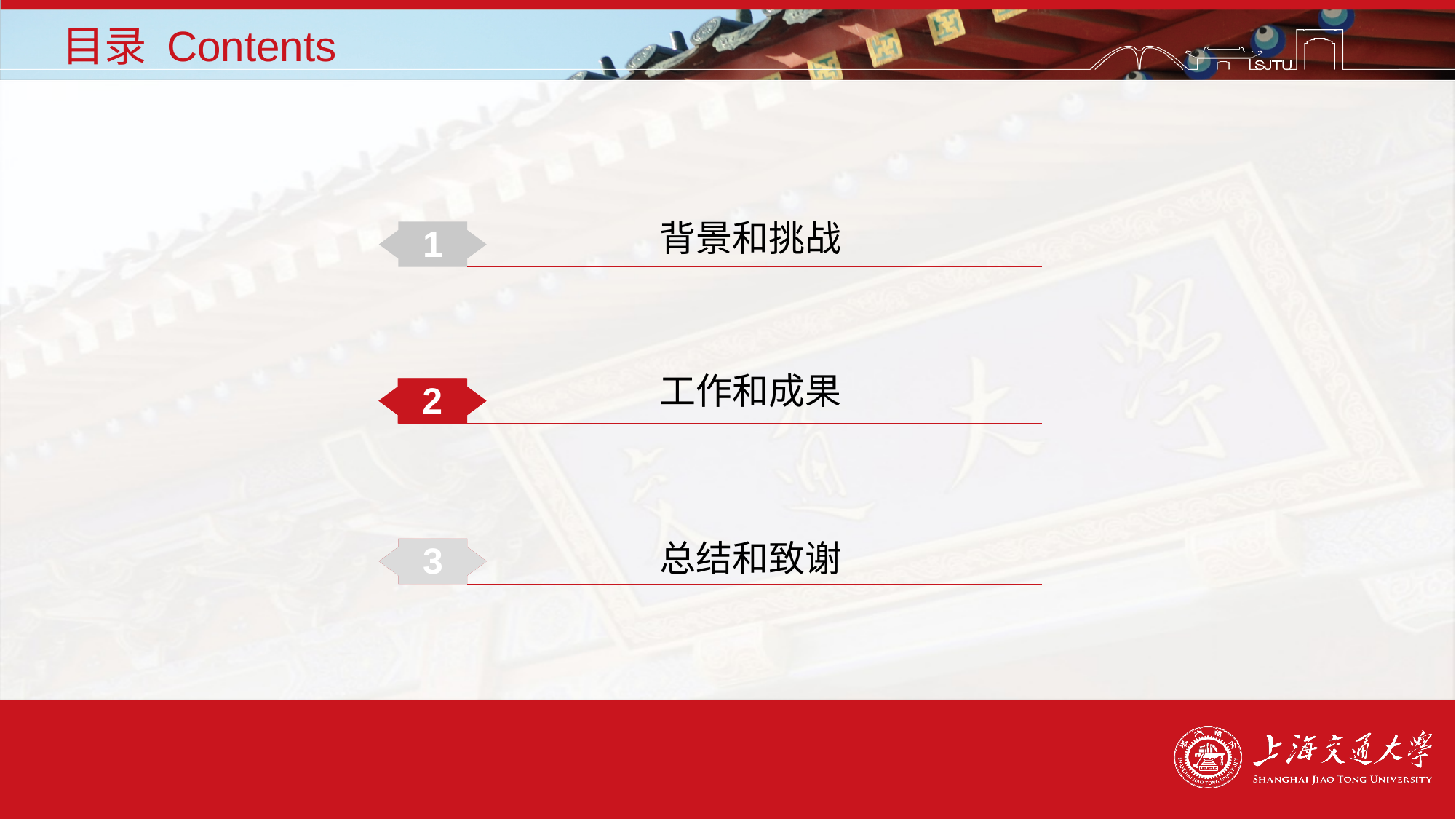

# 目录 Contents
背景和挑战
1

工作和成果
2

3

3

总结和致谢
4